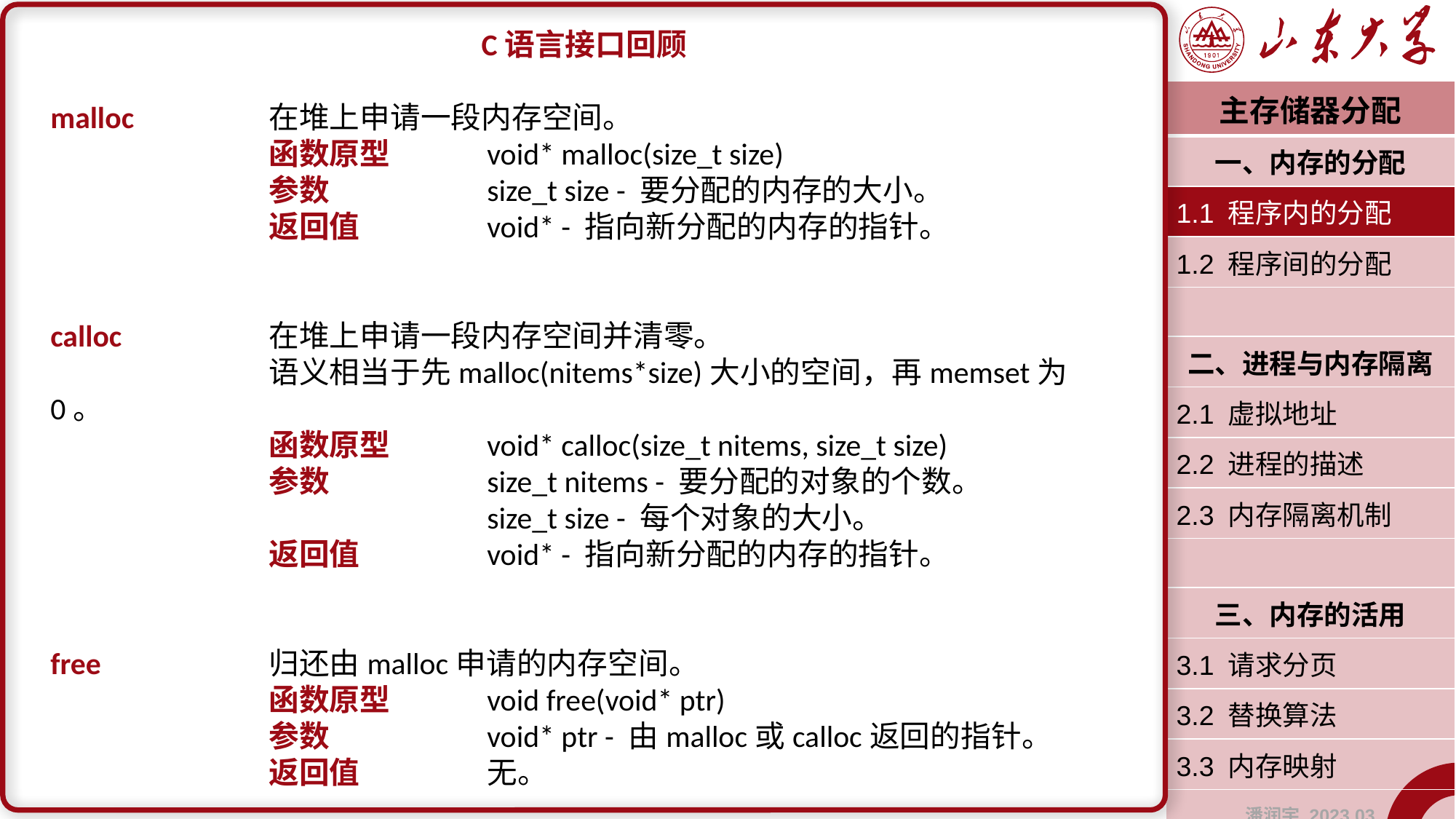

C语言接口回顾

malloc		在堆上申请一段内存空间。
		函数原型	void* malloc(size_t size)
		参数		size_t size - 要分配的内存的大小。
		返回值		void* - 指向新分配的内存的指针。

calloc		在堆上申请一段内存空间并清零。
		语义相当于先malloc(nitems*size)大小的空间，再memset为0。
		函数原型	void* calloc(size_t nitems, size_t size)
		参数		size_t nitems - 要分配的对象的个数。
				size_t size - 每个对象的大小。
		返回值		void* - 指向新分配的内存的指针。

free		归还由malloc申请的内存空间。
		函数原型	void free(void* ptr)
		参数		void* ptr - 由malloc或calloc返回的指针。
		返回值		无。
| 主存储器分配 |
| --- |
| 一、内存的分配 |
| 1.1 程序内的分配 |
| 1.2 程序间的分配 |
|  |
| 二、进程与内存隔离 |
| 2.1 虚拟地址 |
| 2.2 进程的描述 |
| 2.3 内存隔离机制 |
|  |
| 三、内存的活用 |
| 3.1 请求分页 |
| 3.2 替换算法 |
| 3.3 内存映射 |
| 潘润宇 2023.03 |